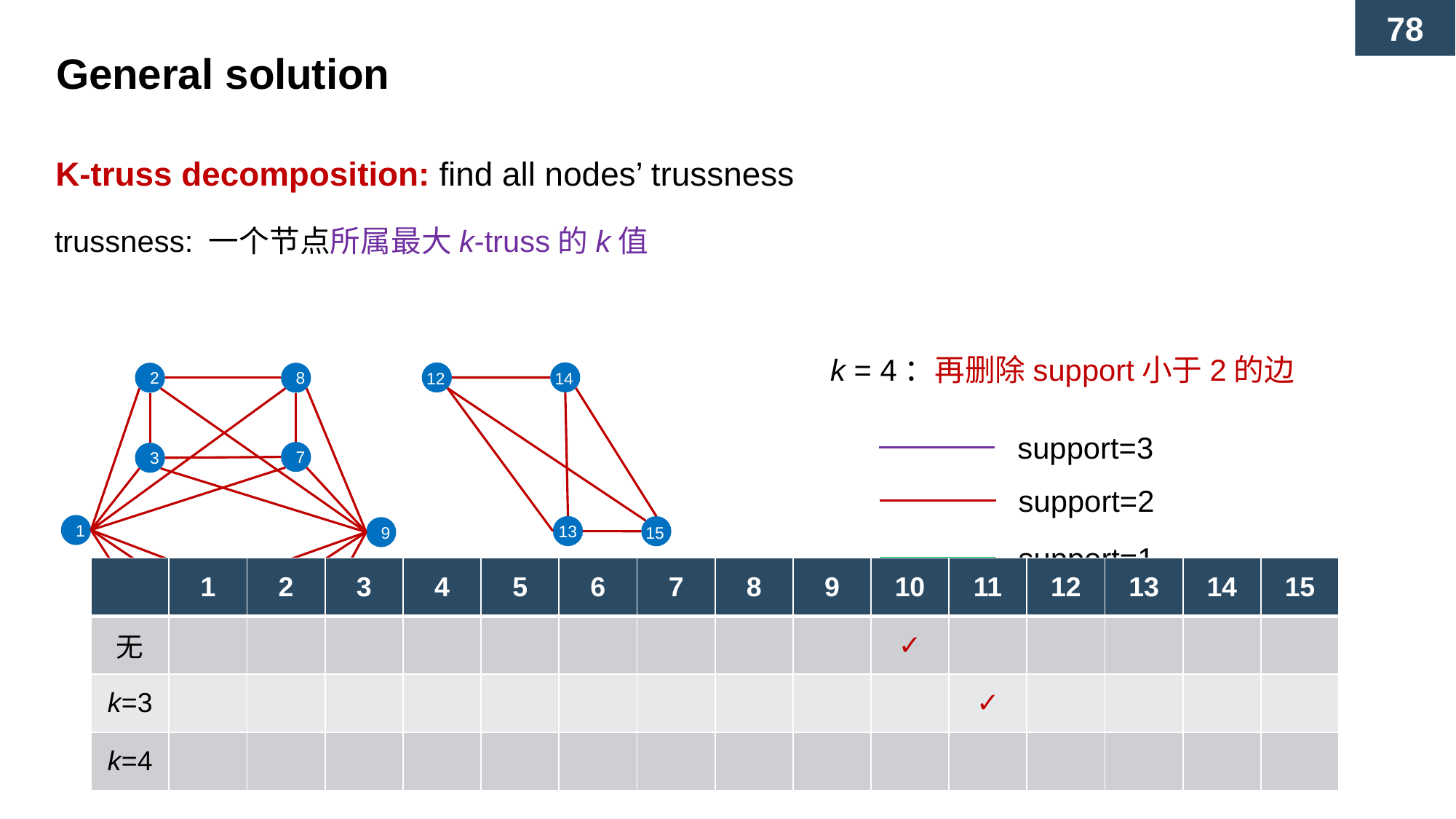

General solution
K-truss decomposition: find all nodes’ trussness
trussness: 一个节点所属最大k-truss的k值
k = 4：再删除support小于2的边

2
8
12
14
support=3
7
3
support=2
1
13

9
15
support=1
|  | 1 | 2 | 3 | 4 | 5 | 6 | 7 | 8 | 9 | 10 | 11 | 12 | 13 | 14 | 15 |
| --- | --- | --- | --- | --- | --- | --- | --- | --- | --- | --- | --- | --- | --- | --- | --- |
| 无 |  |  |  |  |  |  |  |  |  | ✓ |  |  |  |  |  |
| k=3 |  |  |  |  |  |  |  |  |  |  | ✓ |  |  |  |  |
| k=4 |  |  |  |  |  |  |  |  |  |  |  |  |  |  |  |
5
support=0
4
6